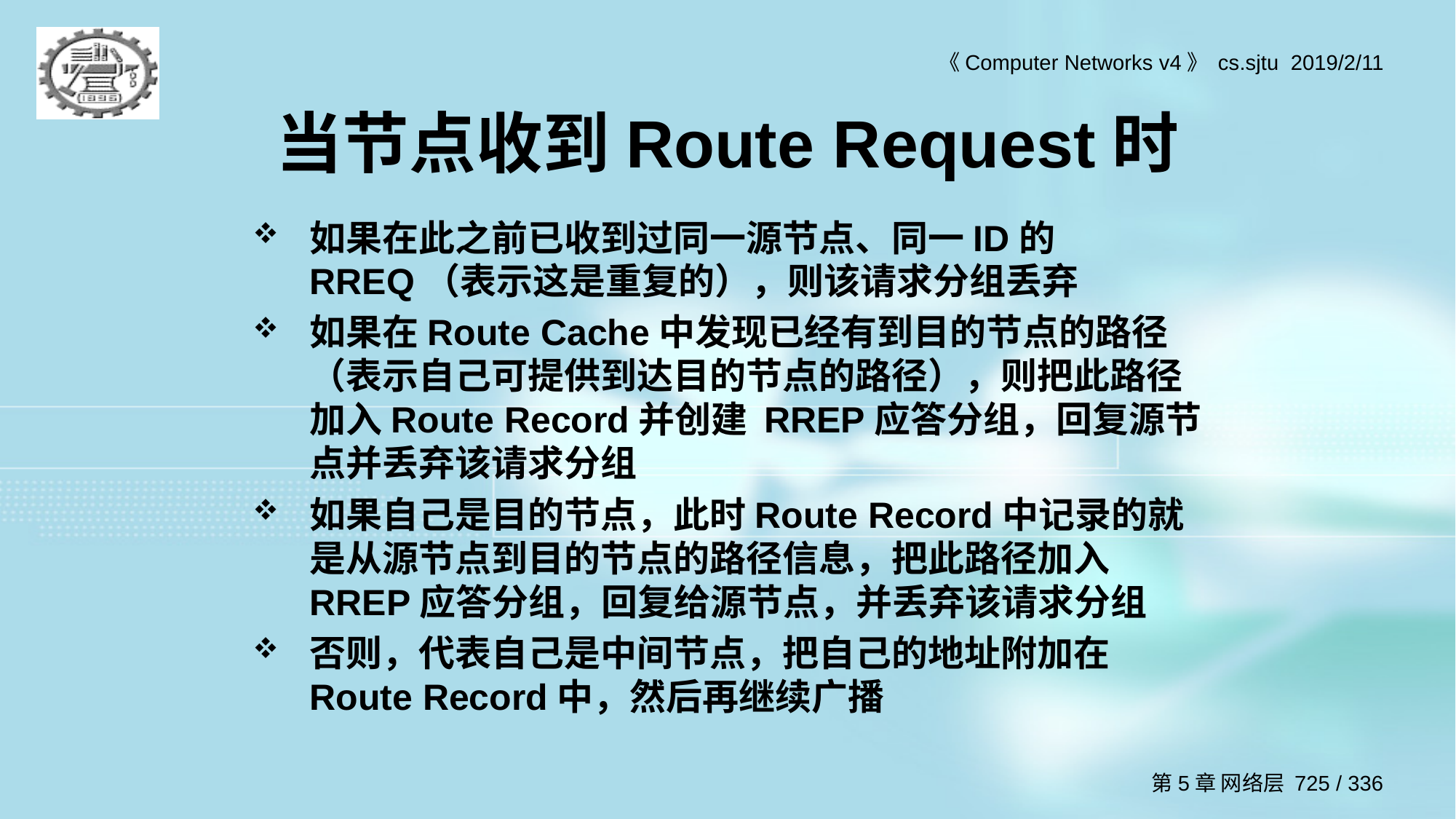

当节点收到Route Request时
如果在此之前已收到过同一源节点、同一ID的RREQ（表示这是重复的），则该请求分组丢弃
如果在Route Cache中发现已经有到目的节点的路径（表示自己可提供到达目的节点的路径），则把此路径加入Route Record并创建 RREP应答分组，回复源节点并丢弃该请求分组
如果自己是目的节点，此时Route Record中记录的就是从源节点到目的节点的路径信息，把此路径加入RREP应答分组，回复给源节点，并丢弃该请求分组
否则，代表自己是中间节点，把自己的地址附加在Route Record中，然后再继续广播